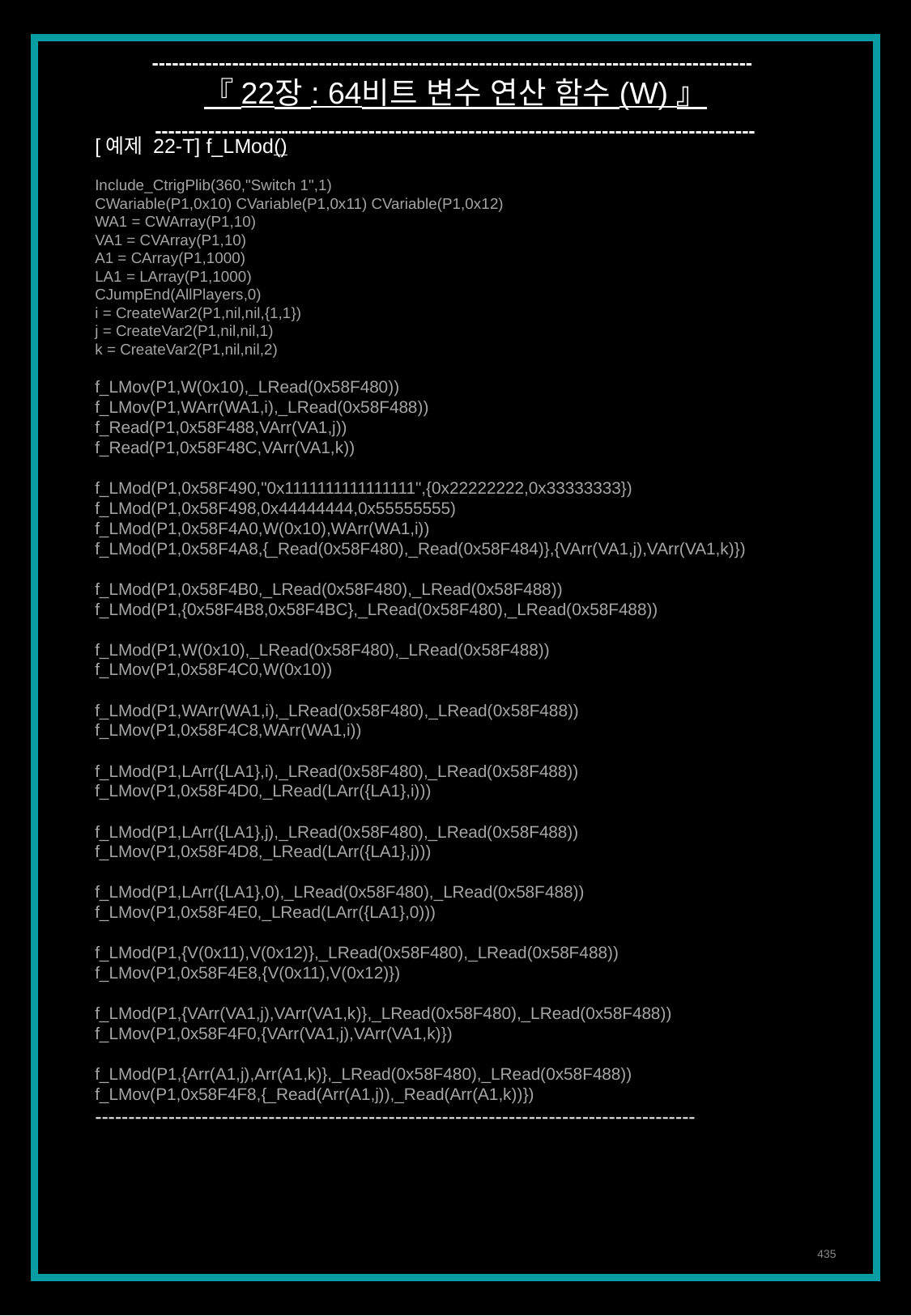

------------------------------------------------------------------------------------------
『 22장 : 64비트 변수 연산 함수 (W) 』
------------------------------------------------------------------------------------------
[예제 22-T] f_LMod()

Include_CtrigPlib(360,"Switch 1",1)
CWariable(P1,0x10) CVariable(P1,0x11) CVariable(P1,0x12)
WA1 = CWArray(P1,10)
VA1 = CVArray(P1,10)
A1 = CArray(P1,1000)
LA1 = LArray(P1,1000)
CJumpEnd(AllPlayers,0)
i = CreateWar2(P1,nil,nil,{1,1})
j = CreateVar2(P1,nil,nil,1)
k = CreateVar2(P1,nil,nil,2)

f_LMov(P1,W(0x10),_LRead(0x58F480))
f_LMov(P1,WArr(WA1,i),_LRead(0x58F488))
f_Read(P1,0x58F488,VArr(VA1,j))
f_Read(P1,0x58F48C,VArr(VA1,k))

f_LMod(P1,0x58F490,"0x1111111111111111",{0x22222222,0x33333333})
f_LMod(P1,0x58F498,0x44444444,0x55555555)
f_LMod(P1,0x58F4A0,W(0x10),WArr(WA1,i))
f_LMod(P1,0x58F4A8,{_Read(0x58F480),_Read(0x58F484)},{VArr(VA1,j),VArr(VA1,k)})

f_LMod(P1,0x58F4B0,_LRead(0x58F480),_LRead(0x58F488))
f_LMod(P1,{0x58F4B8,0x58F4BC},_LRead(0x58F480),_LRead(0x58F488))

f_LMod(P1,W(0x10),_LRead(0x58F480),_LRead(0x58F488))
f_LMov(P1,0x58F4C0,W(0x10))

f_LMod(P1,WArr(WA1,i),_LRead(0x58F480),_LRead(0x58F488))
f_LMov(P1,0x58F4C8,WArr(WA1,i))

f_LMod(P1,LArr({LA1},i),_LRead(0x58F480),_LRead(0x58F488))
f_LMov(P1,0x58F4D0,_LRead(LArr({LA1},i)))

f_LMod(P1,LArr({LA1},j),_LRead(0x58F480),_LRead(0x58F488))
f_LMov(P1,0x58F4D8,_LRead(LArr({LA1},j)))

f_LMod(P1,LArr({LA1},0),_LRead(0x58F480),_LRead(0x58F488))
f_LMov(P1,0x58F4E0,_LRead(LArr({LA1},0)))

f_LMod(P1,{V(0x11),V(0x12)},_LRead(0x58F480),_LRead(0x58F488))
f_LMov(P1,0x58F4E8,{V(0x11),V(0x12)})

f_LMod(P1,{VArr(VA1,j),VArr(VA1,k)},_LRead(0x58F480),_LRead(0x58F488))
f_LMov(P1,0x58F4F0,{VArr(VA1,j),VArr(VA1,k)})

f_LMod(P1,{Arr(A1,j),Arr(A1,k)},_LRead(0x58F480),_LRead(0x58F488))
f_LMov(P1,0x58F4F8,{_Read(Arr(A1,j)),_Read(Arr(A1,k))})
------------------------------------------------------------------------------------------
435